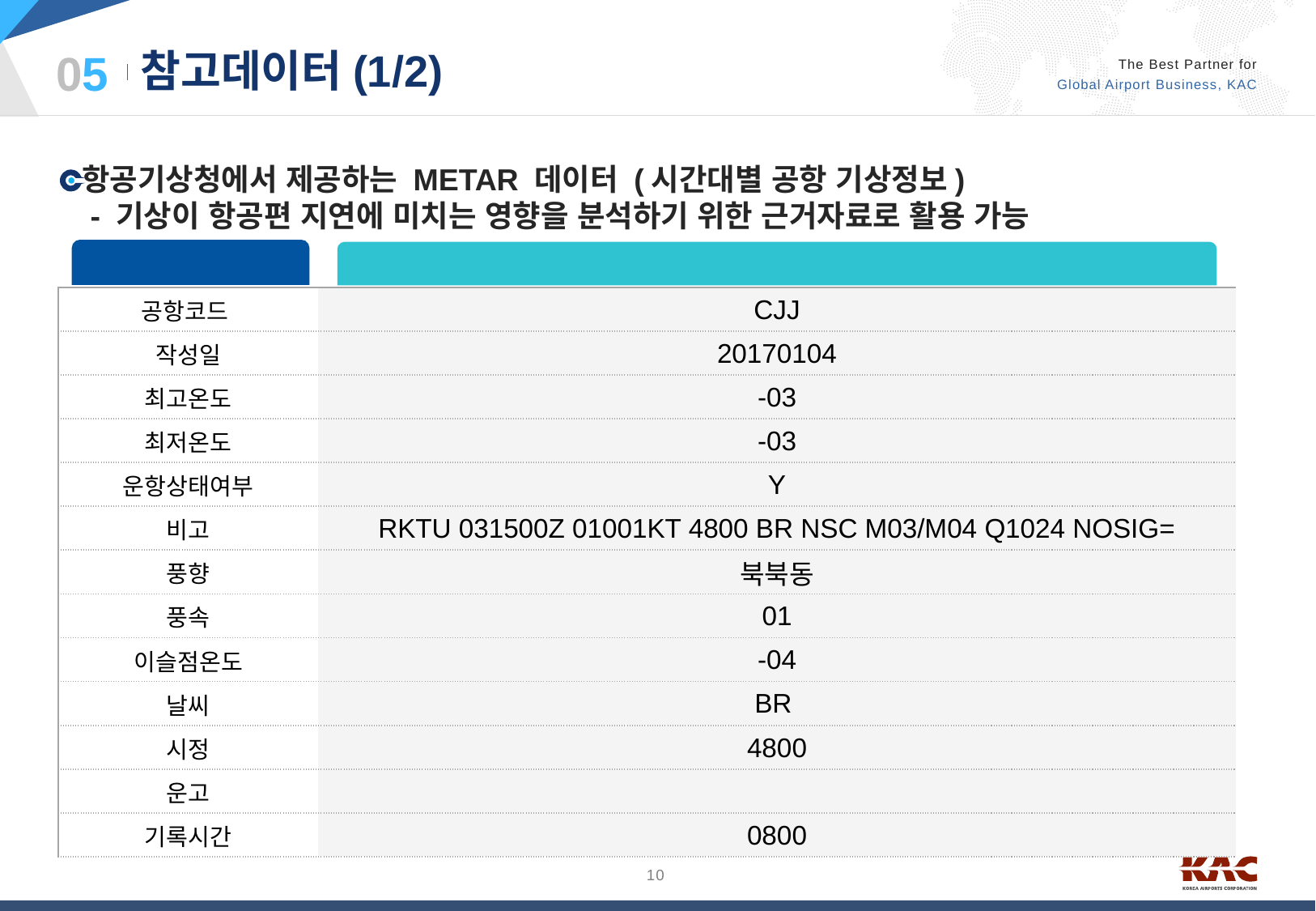

05
참고데이터(1/2)
항공기상청에서 제공하는 METAR 데이터 (시간대별 공항 기상정보)
 - 기상이 항공편 지연에 미치는 영향을 분석하기 위한 근거자료로 활용 가능

컬럼명

예시
| 공항코드 | CJJ |
| --- | --- |
| 작성일 | 20170104 |
| 최고온도 | -03 |
| 최저온도 | -03 |
| 운항상태여부 | Y |
| 비고 | RKTU 031500Z 01001KT 4800 BR NSC M03/M04 Q1024 NOSIG= |
| 풍향 | 북북동 |
| 풍속 | 01 |
| 이슬점온도 | -04 |
| 날씨 | BR |
| 시정 | 4800 |
| 운고 |  |
| 기록시간 | 0800 |